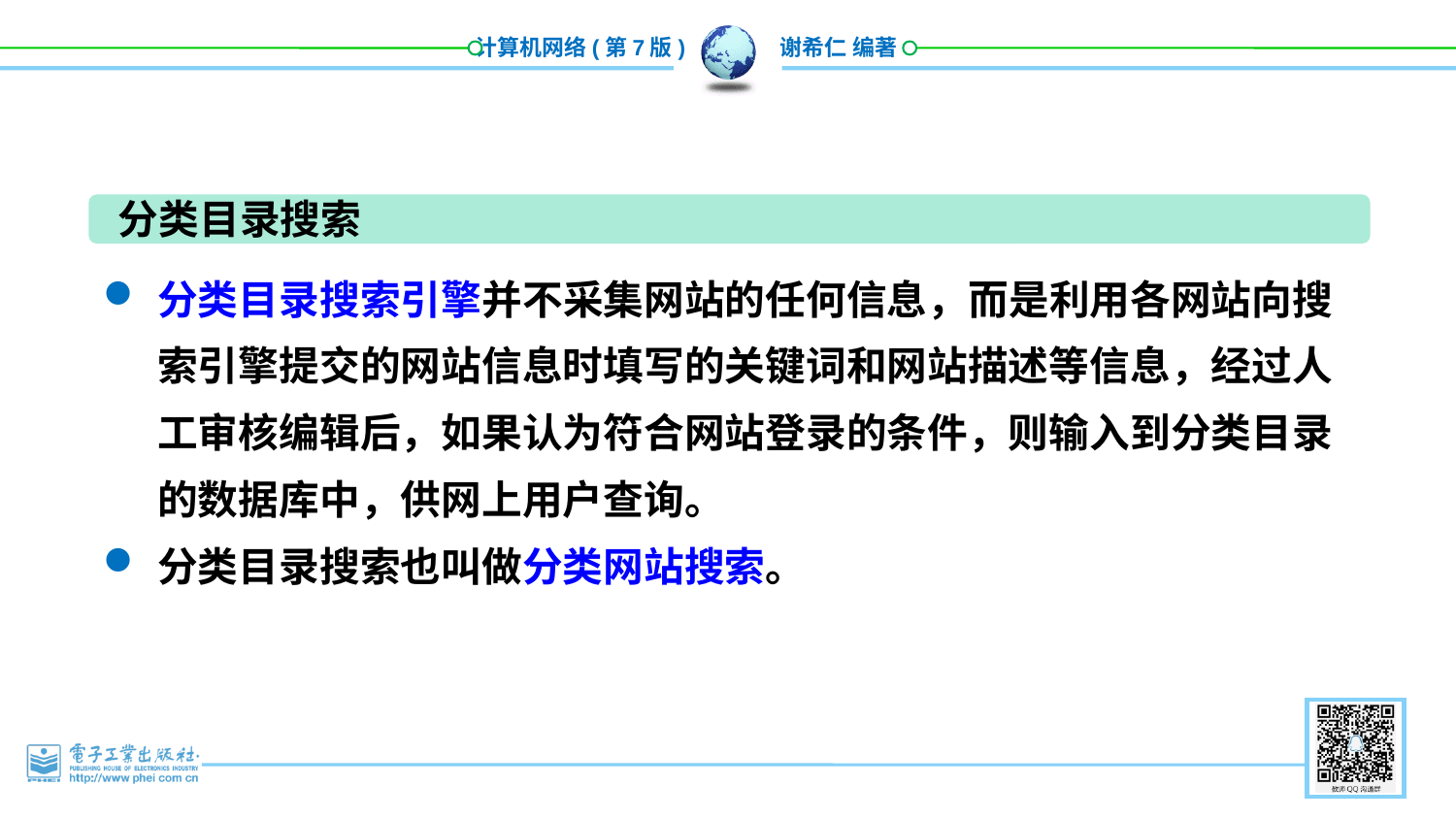

分类目录搜索

分类目录搜索引擎并不采集网站的任何信息，而是利用各网站向搜索引擎提交的网站信息时填写的关键词和网站描述等信息，经过人工审核编辑后，如果认为符合网站登录的条件，则输入到分类目录的数据库中，供网上用户查询。
分类目录搜索也叫做分类网站搜索。